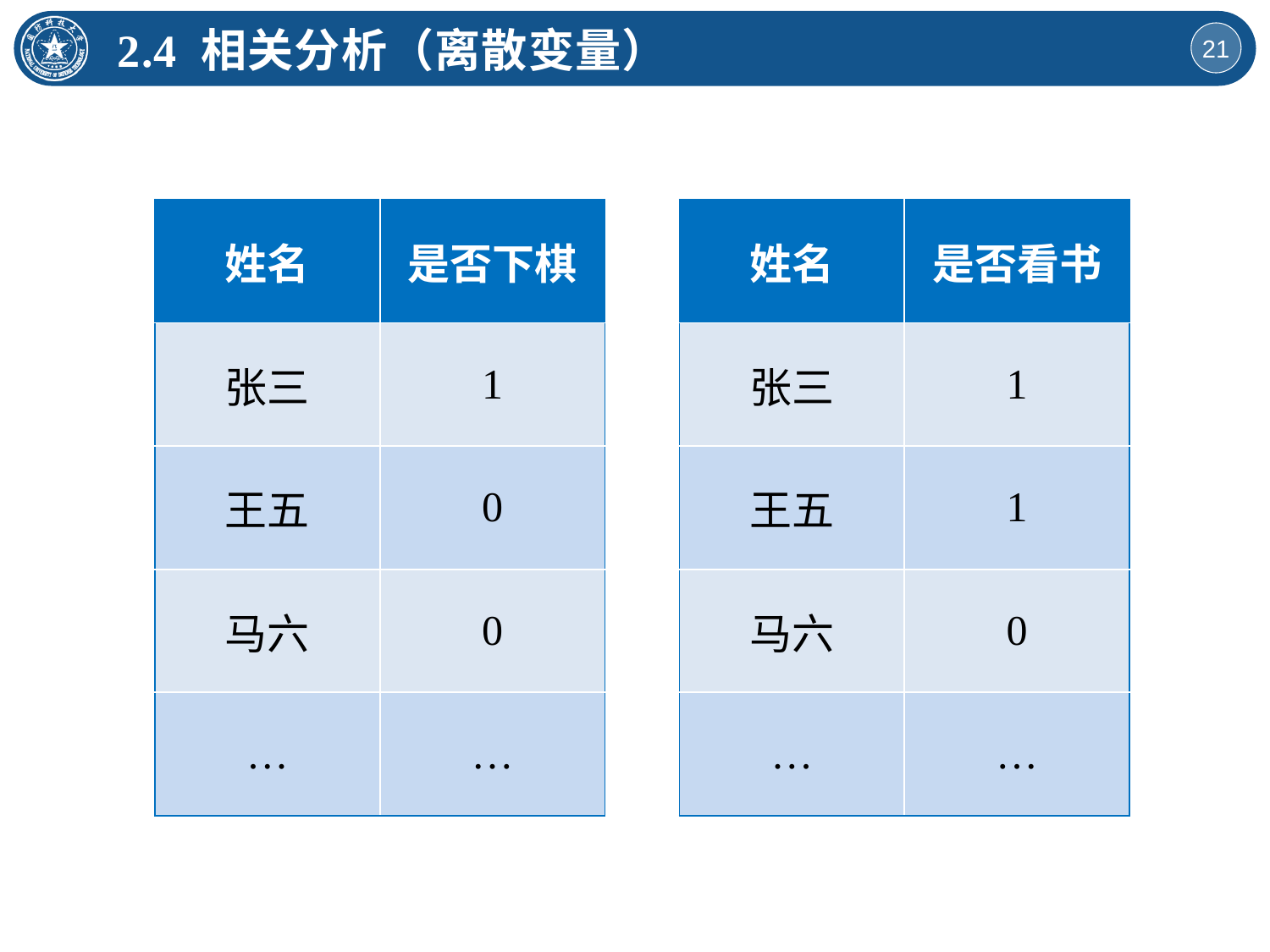

2.4 相关分析（离散变量）
| 姓名 | 是否下棋 |
| --- | --- |
| 张三 | 1 |
| 王五 | 0 |
| 马六 | 0 |
| … | … |
| 姓名 | 是否看书 |
| --- | --- |
| 张三 | 1 |
| 王五 | 1 |
| 马六 | 0 |
| … | … |